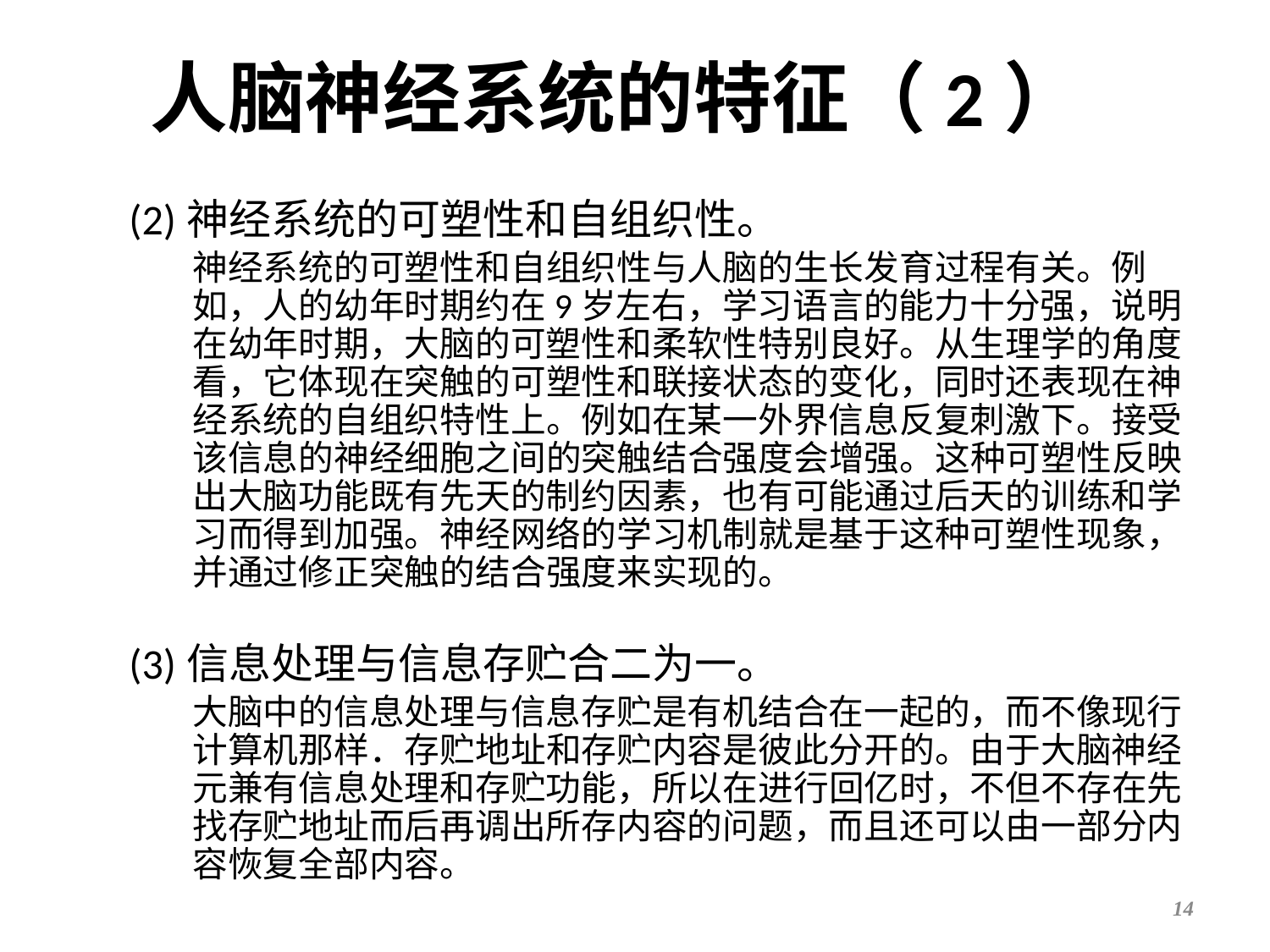

# 人脑神经系统的特征（2）
(2)神经系统的可塑性和自组织性。
神经系统的可塑性和自组织性与人脑的生长发育过程有关。例如，人的幼年时期约在9岁左右，学习语言的能力十分强，说明在幼年时期，大脑的可塑性和柔软性特别良好。从生理学的角度看，它体现在突触的可塑性和联接状态的变化，同时还表现在神经系统的自组织特性上。例如在某一外界信息反复刺激下。接受该信息的神经细胞之间的突触结合强度会增强。这种可塑性反映出大脑功能既有先天的制约因素，也有可能通过后天的训练和学习而得到加强。神经网络的学习机制就是基于这种可塑性现象，并通过修正突触的结合强度来实现的。

(3)信息处理与信息存贮合二为一。
大脑中的信息处理与信息存贮是有机结合在一起的，而不像现行计算机那样．存贮地址和存贮内容是彼此分开的。由于大脑神经元兼有信息处理和存贮功能，所以在进行回亿时，不但不存在先找存贮地址而后再调出所存内容的问题，而且还可以由一部分内容恢复全部内容。
14